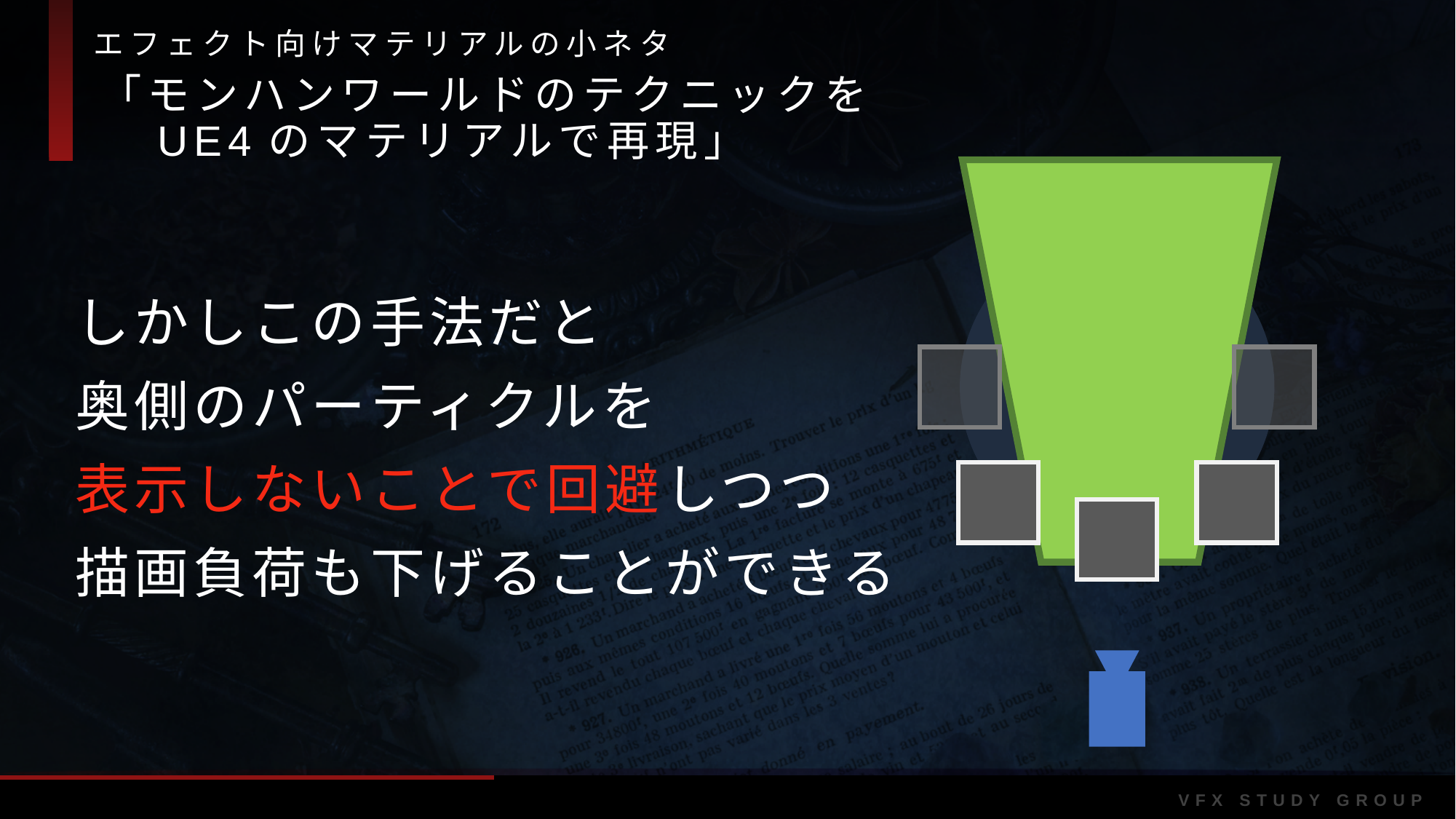

「モンハンワールドのテクニックを
　UE4のマテリアルで再現」

しかしこの手法だと
奥側のパーティクルを
表示しないことで回避しつつ
描画負荷も下げることができる